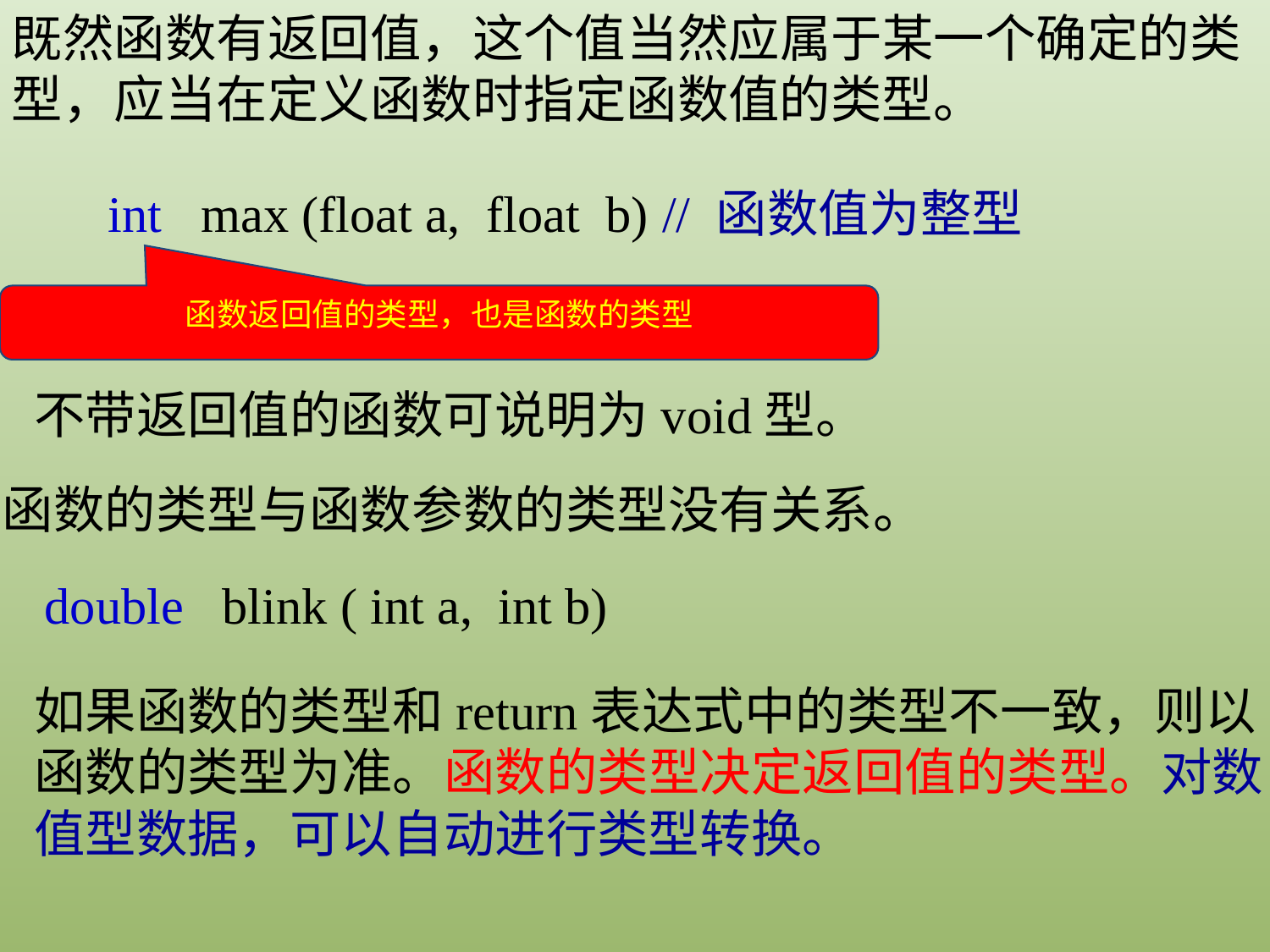

既然函数有返回值，这个值当然应属于某一个确定的类型，应当在定义函数时指定函数值的类型。
int   max (float a,  float  b) // 函数值为整型
函数返回值的类型，也是函数的类型
不带返回值的函数可说明为void型。
函数的类型与函数参数的类型没有关系。
double   blink ( int a,  int b)
如果函数的类型和return表达式中的类型不一致，则以函数的类型为准。函数的类型决定返回值的类型。对数值型数据，可以自动进行类型转换。
188